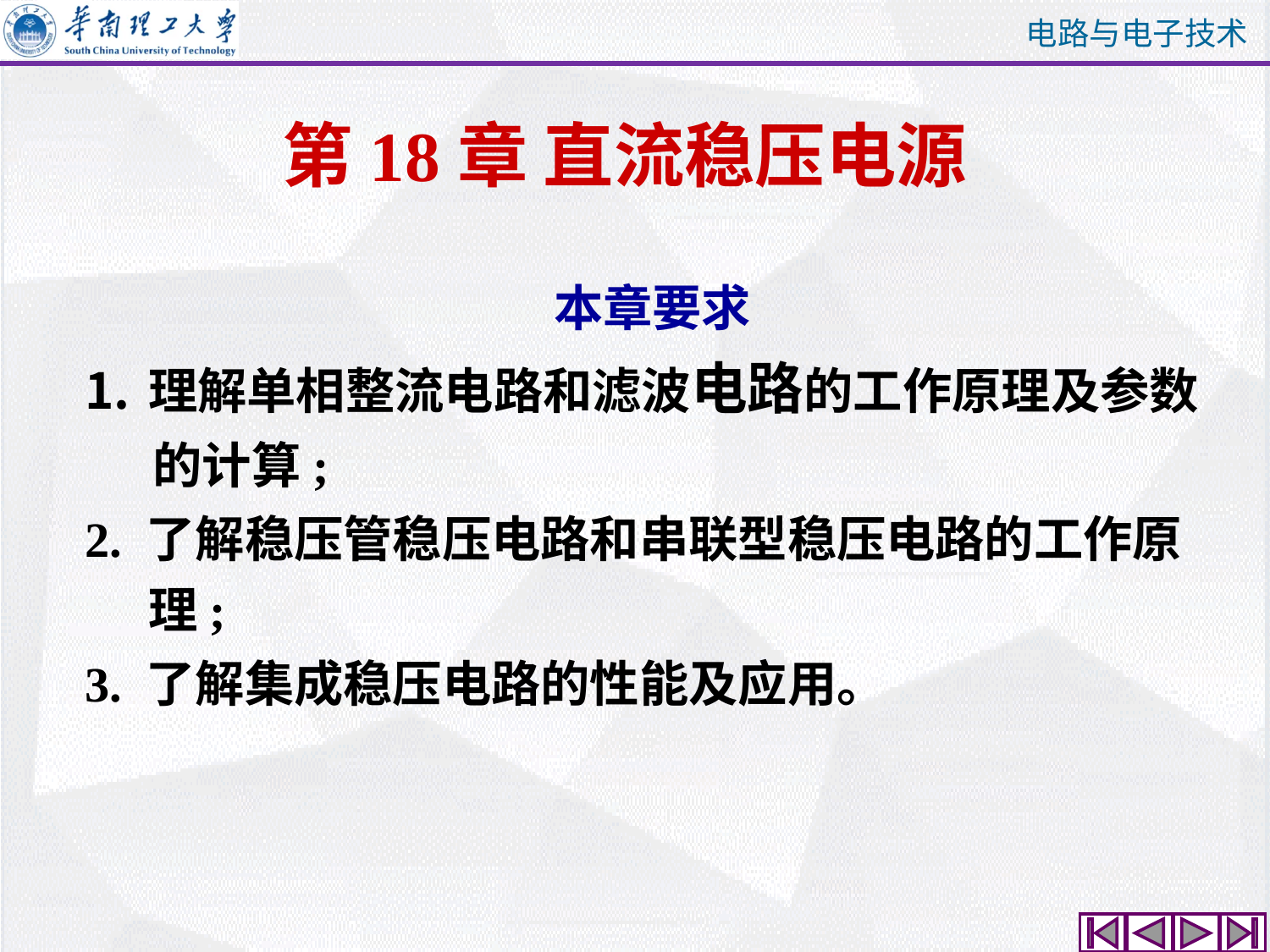

第18章 直流稳压电源
本章要求
理解单相整流电路和滤波电路的工作原理及参数
     的计算;
2. 了解稳压管稳压电路和串联型稳压电路的工作原理;
3. 了解集成稳压电路的性能及应用。